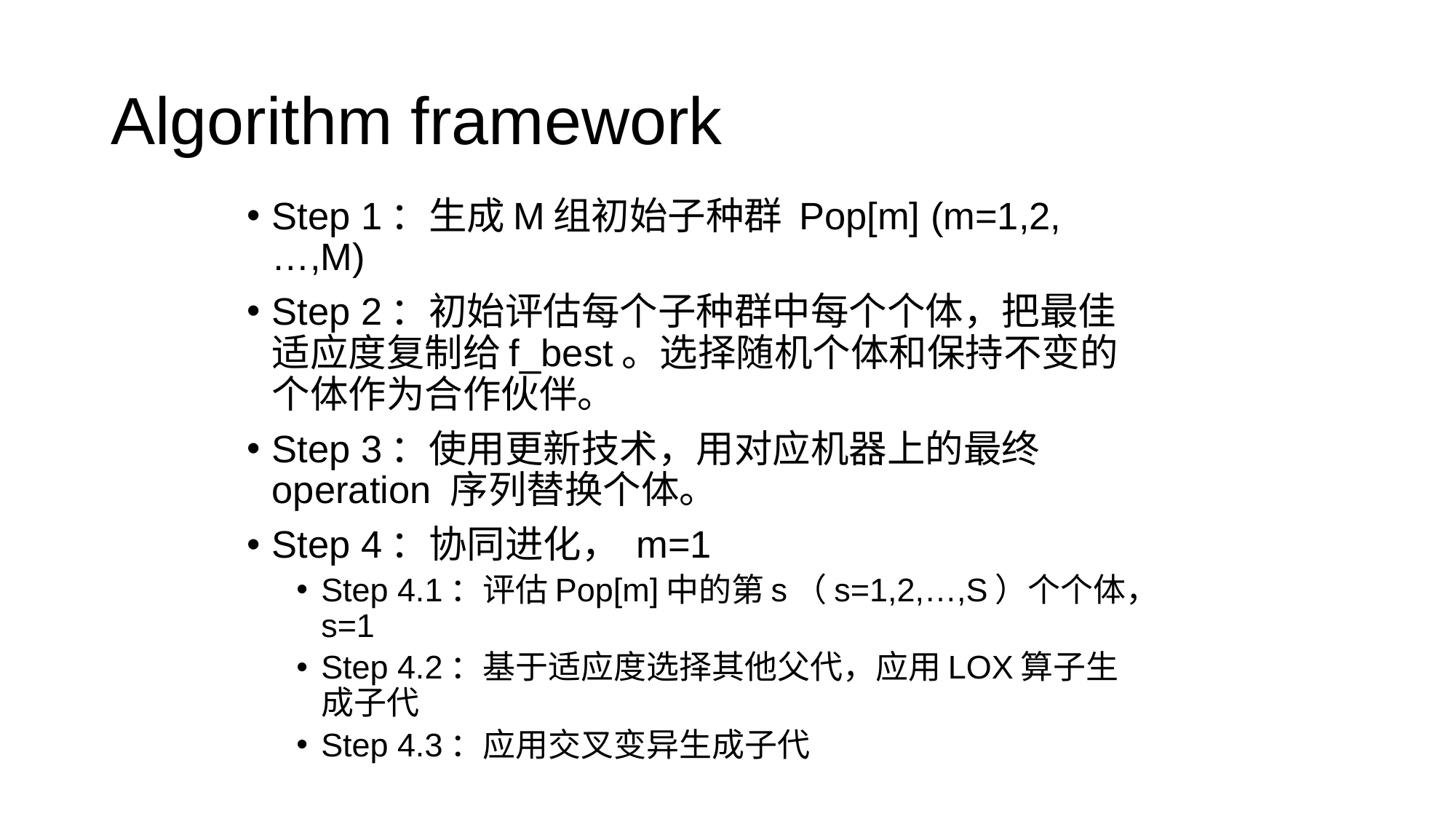

# Algorithm framework
Step 1：生成M组初始子种群 Pop[m] (m=1,2,…,M)
Step 2：初始评估每个子种群中每个个体，把最佳适应度复制给f_best。选择随机个体和保持不变的个体作为合作伙伴。
Step 3：使用更新技术，用对应机器上的最终operation 序列替换个体。
Step 4：协同进化， m=1
Step 4.1：评估Pop[m]中的第s（s=1,2,…,S）个个体，s=1
Step 4.2：基于适应度选择其他父代，应用LOX算子生成子代
Step 4.3：应用交叉变异生成子代